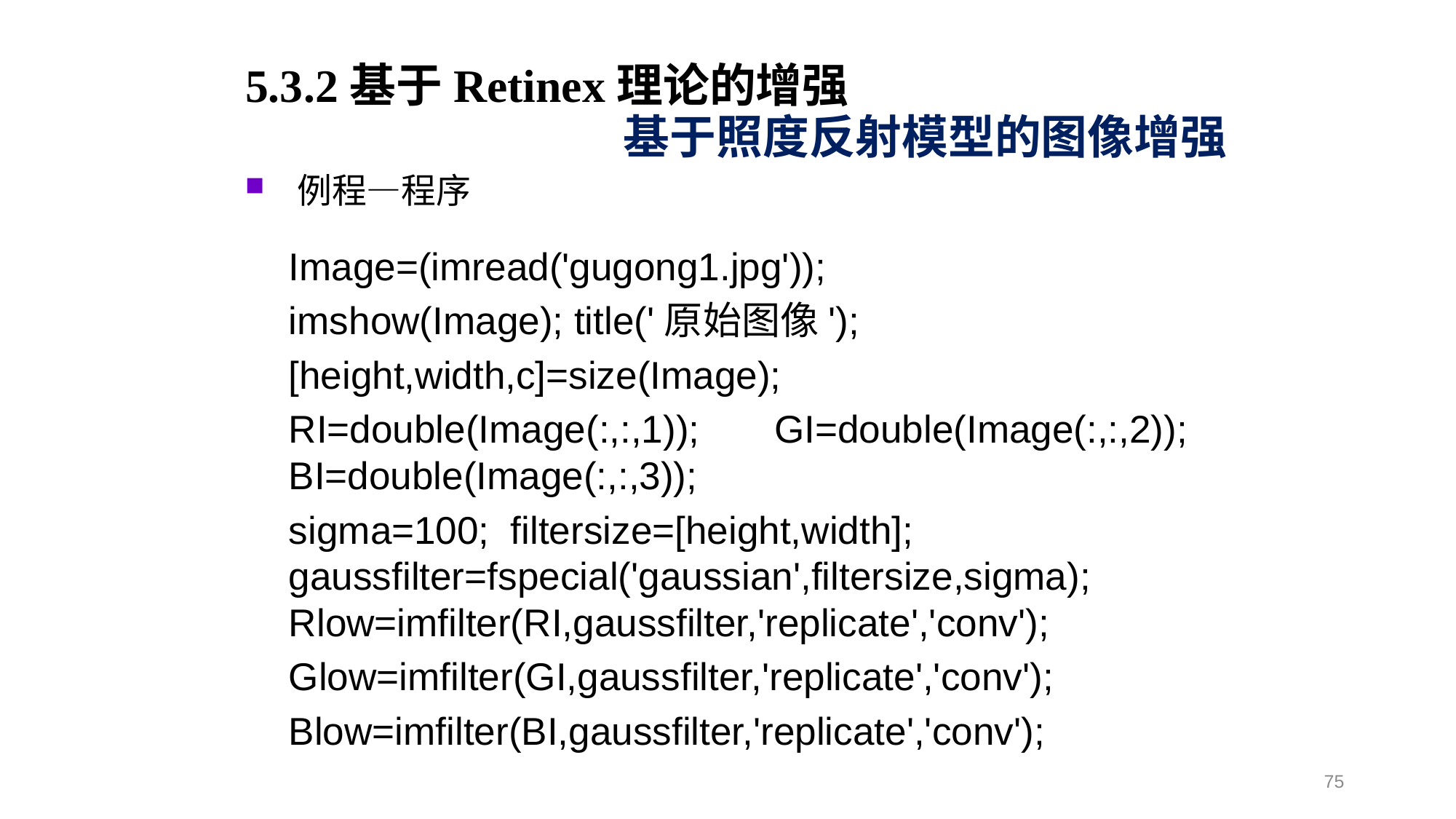

5.3.2基于Retinex理论的增强
基于照度反射模型的图像增强
例程—程序
Image=(imread('gugong1.jpg'));
imshow(Image); title('原始图像');
[height,width,c]=size(Image);
RI=double(Image(:,:,1));       GI=double(Image(:,:,2)); BI=double(Image(:,:,3));
sigma=100;  filtersize=[height,width]; gaussfilter=fspecial('gaussian',filtersize,sigma); Rlow=imfilter(RI,gaussfilter,'replicate','conv');
Glow=imfilter(GI,gaussfilter,'replicate','conv');
Blow=imfilter(BI,gaussfilter,'replicate','conv');
75